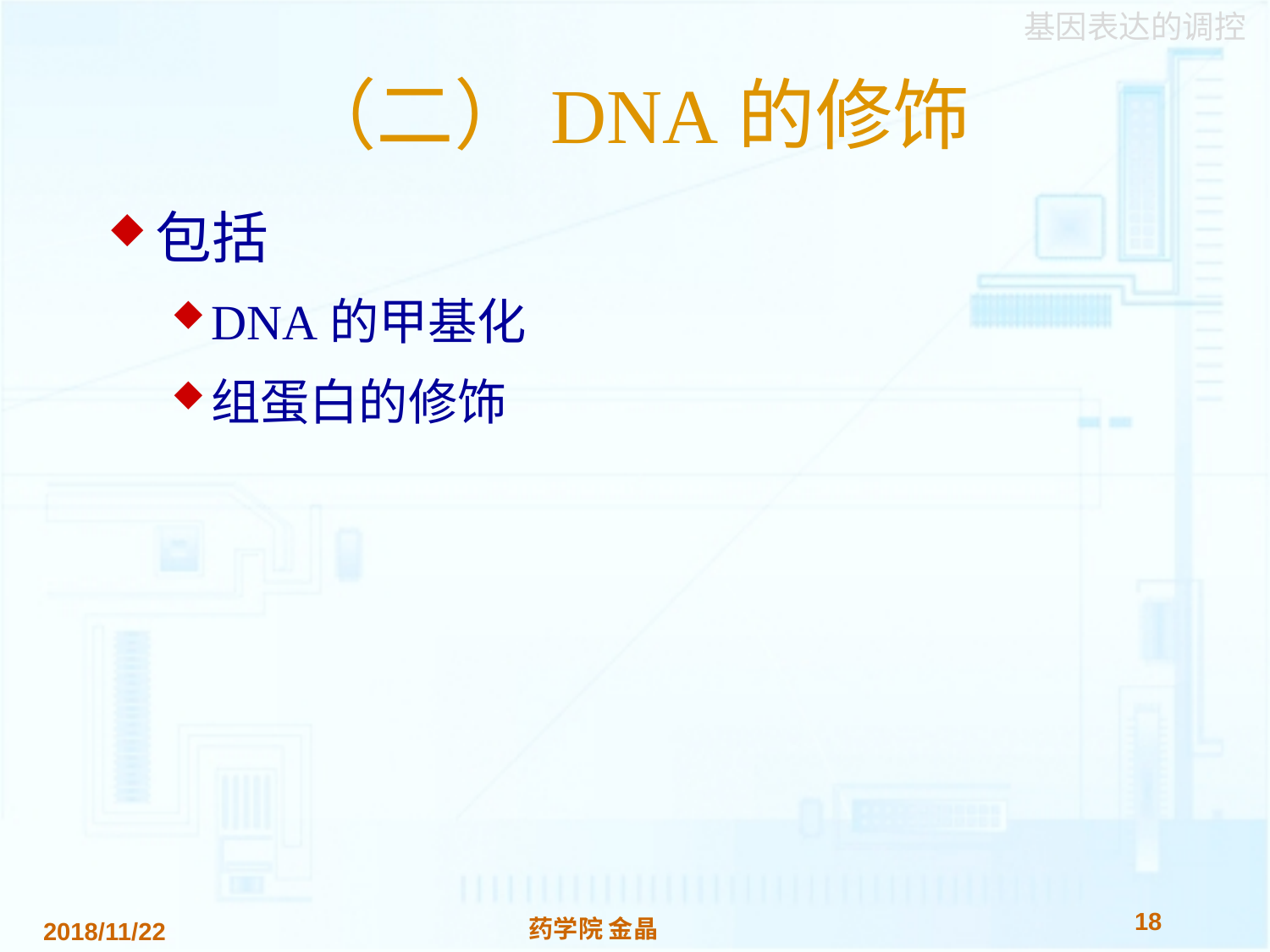

# （二）DNA的修饰
包括
DNA的甲基化
组蛋白的修饰
18
药学院 金晶
2018/11/22